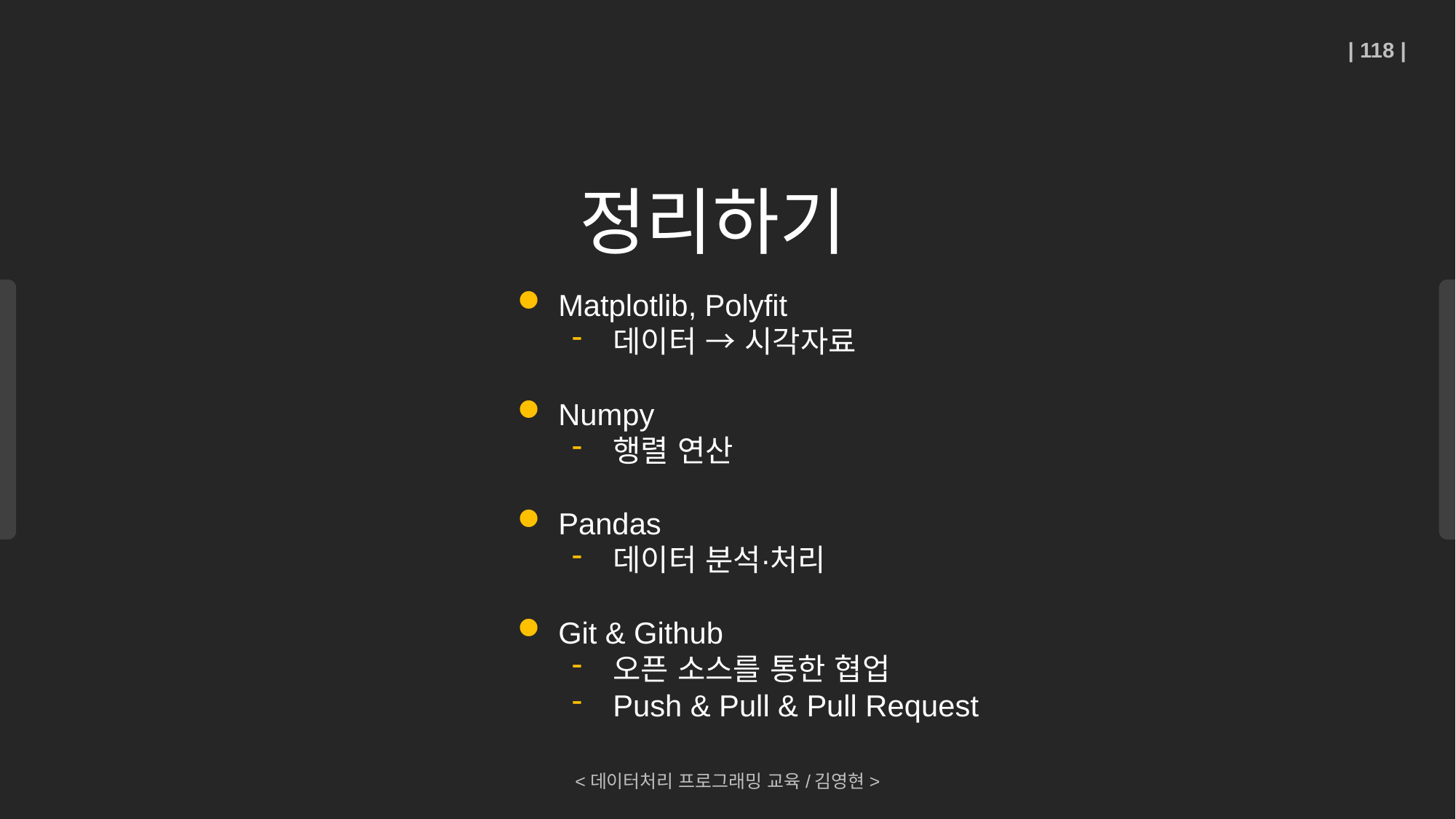

| 118 |
정리하기
Matplotlib, Polyfit
데이터 → 시각자료

Numpy
행렬 연산

Pandas
데이터 분석∙처리

Git & Github
오픈 소스를 통한 협업
Push & Pull & Pull Request

<데이터처리 프로그래밍 교육/김영현>